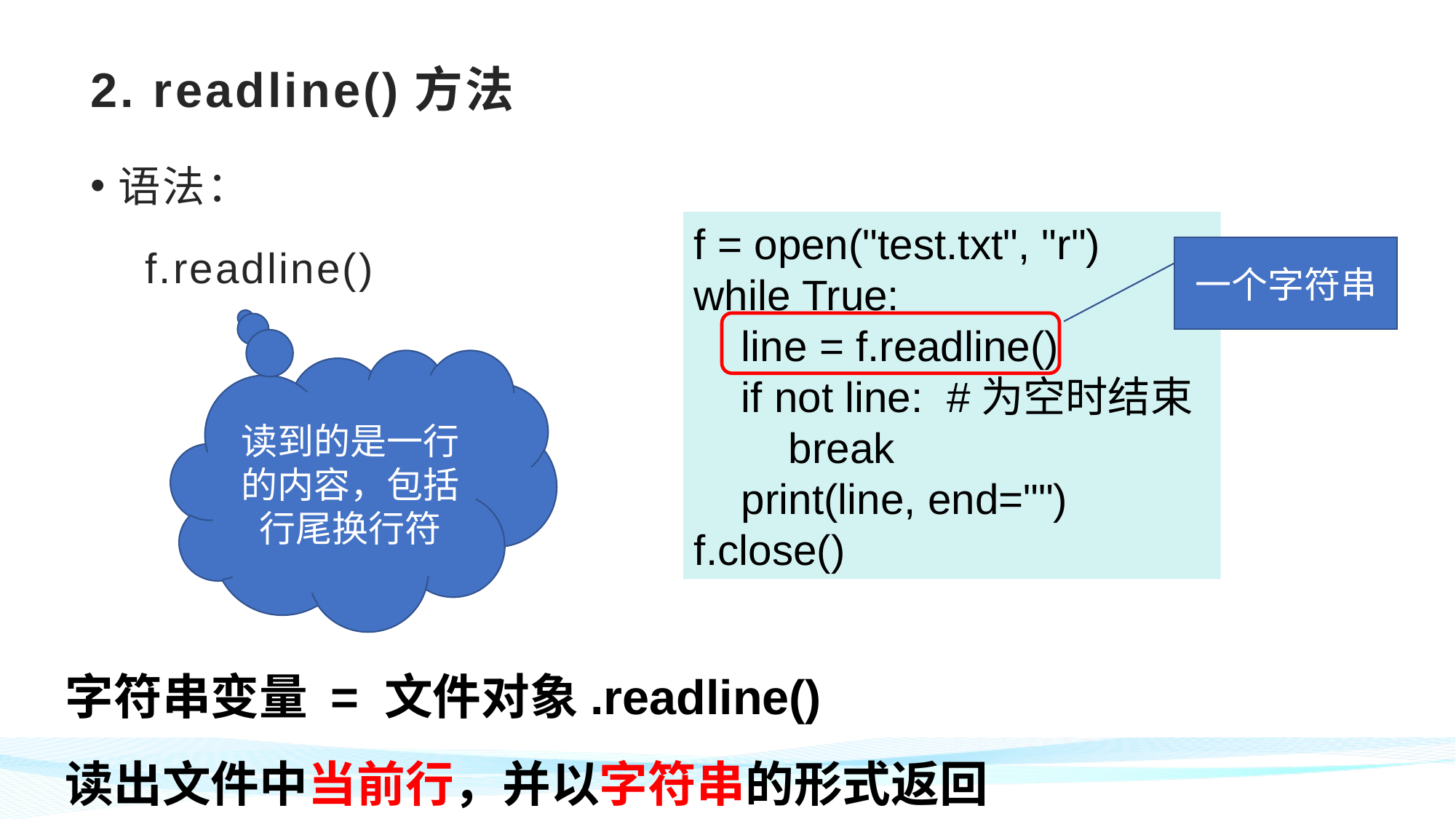

# 2. readline()方法
语法：
f.readline()
f = open("test.txt", "r")
while True:
    line = f.readline()
    if not line:  #为空时结束
        break
    print(line, end="")
f.close()
一个字符串

读到的是一行的内容，包括行尾换行符
字符串变量 = 文件对象.readline()
读出文件中当前行，并以字符串的形式返回